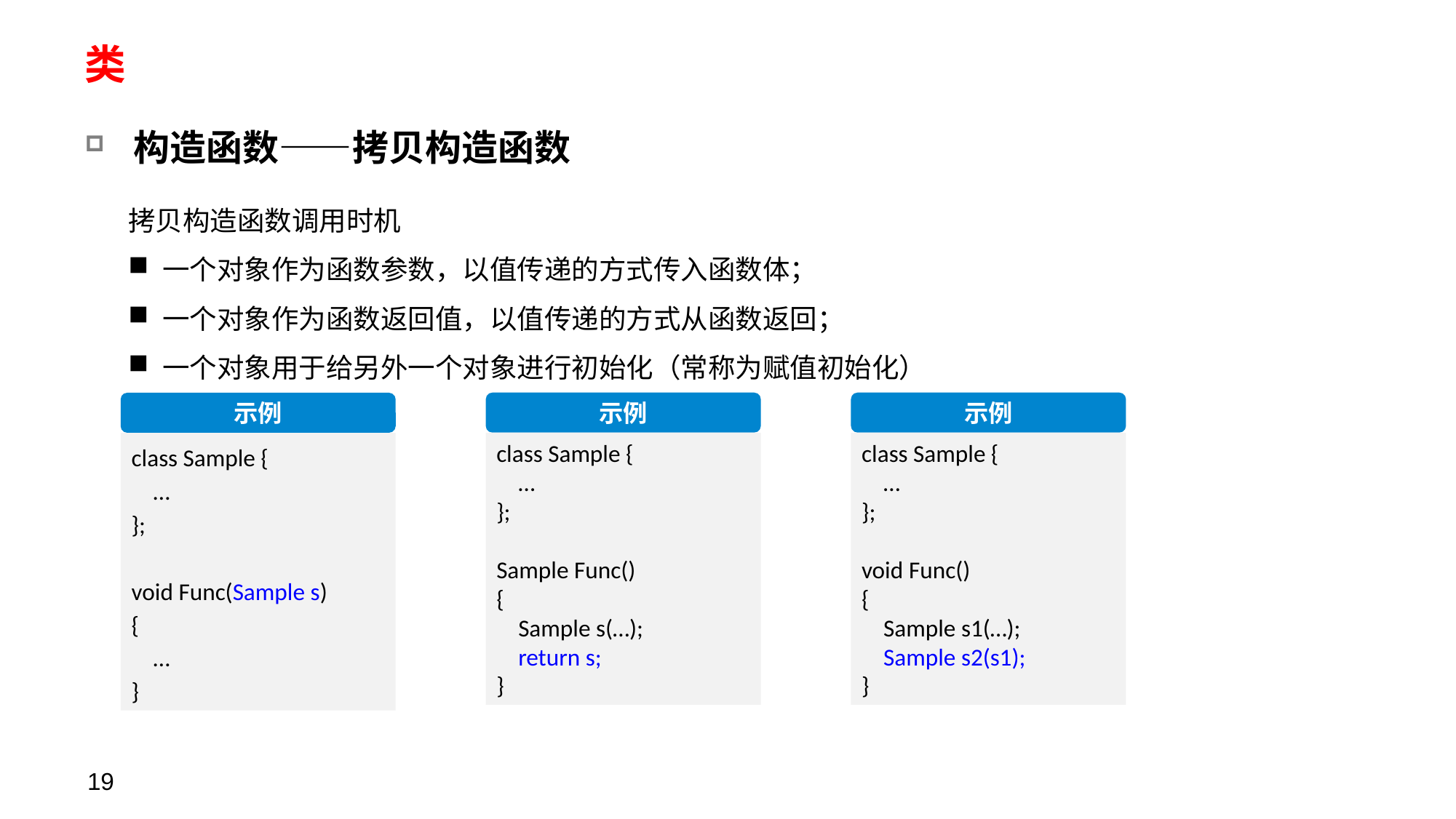

# 类
构造函数——拷贝构造函数
拷贝构造函数调用时机
一个对象作为函数参数，以值传递的方式传入函数体；
一个对象作为函数返回值，以值传递的方式从函数返回；
一个对象用于给另外一个对象进行初始化（常称为赋值初始化）
示例
class Sample {
    …
};

Sample Func()
{
    Sample s(…);
    return s;
}
示例
class Sample {
    …
};

void Func()
{
    Sample s1(…);
    Sample s2(s1);
}
示例
class Sample {
    …
};

void Func(Sample s)
{
    …
}
19